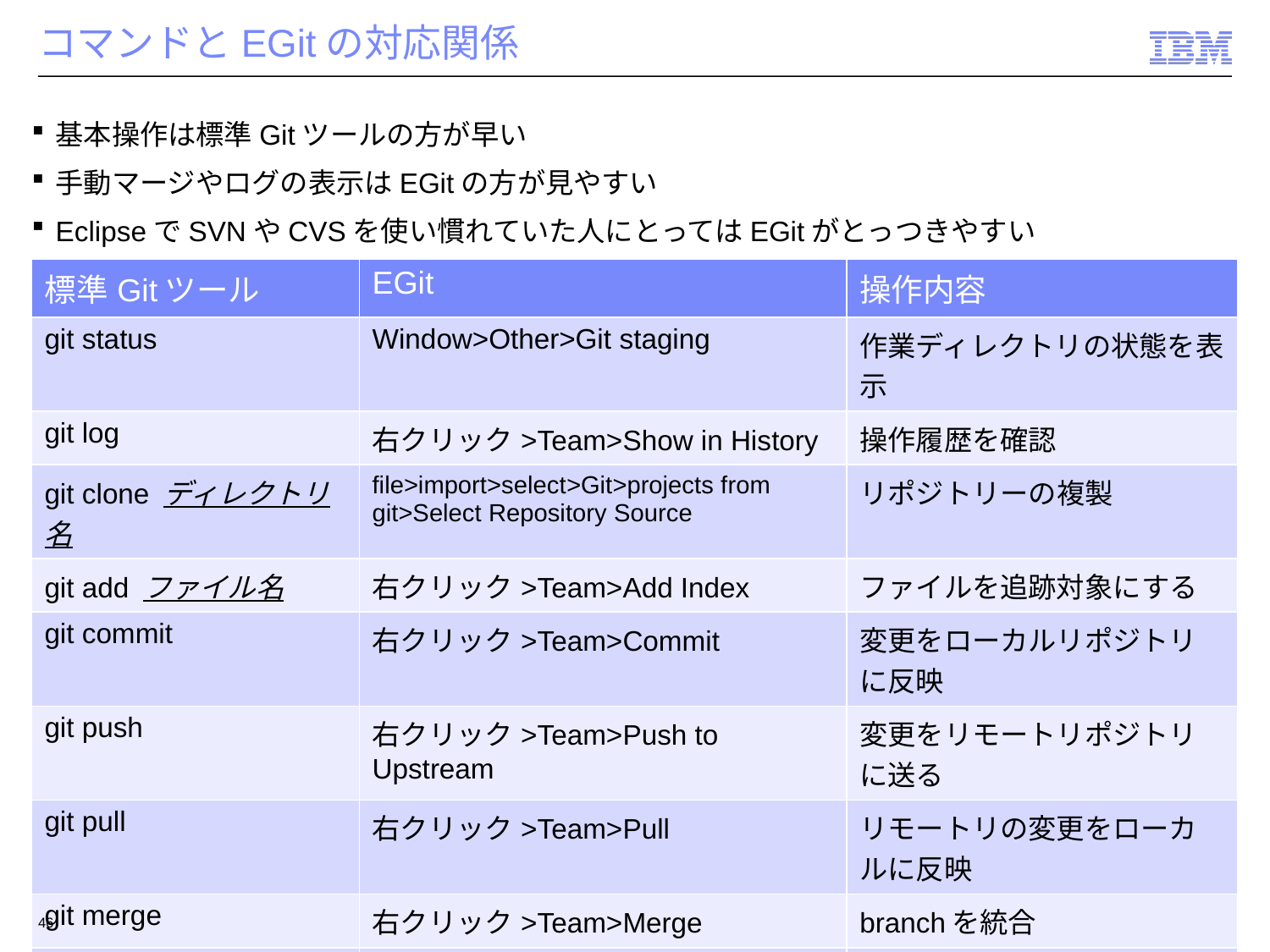

# コマンドとEGitの対応関係

基本操作は標準Gitツールの方が早い
手動マージやログの表示はEGitの方が見やすい
EclipseでSVNやCVSを使い慣れていた人にとってはEGitがとっつきやすい
| 標準Gitツール | EGit | 操作内容 |
| --- | --- | --- |
| git status | Window>Other>Git staging | 作業ディレクトリの状態を表示 |
| git log | 右クリック>Team>Show in History | 操作履歴を確認 |
| git clone ディレクトリ名 | file>import>select>Git>projects from git>Select Repository Source | リポジトリーの複製 |
| git add ファイル名 | 右クリック>Team>Add Index | ファイルを追跡対象にする |
| git commit | 右クリック>Team>Commit | 変更をローカルリポジトリに反映 |
| git push | 右クリック>Team>Push to Upstream | 変更をリモートリポジトリに送る |
| git pull | 右クリック>Team>Pull | リモートリの変更をローカルに反映 |
| git merge | 右クリック>Team>Merge | branchを統合 |
| git branch branch名 | 右クリック>Team>Switch　to>New Branch>Create New branch | branchを作る |
| git checkout branch名 | 右クリック>Team>Switch to＞Master | branchの切り替え |
46